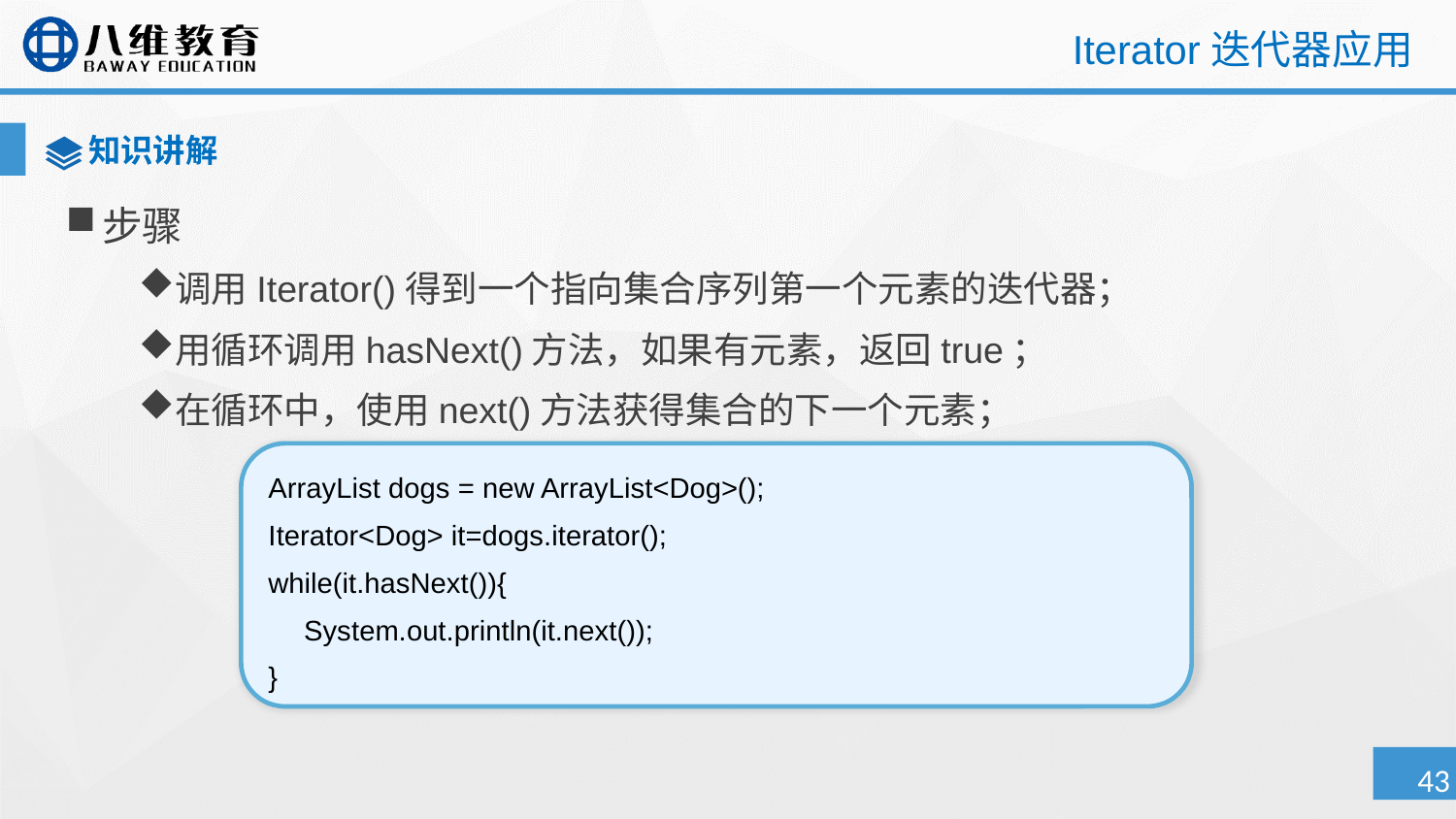

# Iterator迭代器应用
知识讲解

步骤
调用Iterator()得到一个指向集合序列第一个元素的迭代器；
用循环调用hasNext()方法，如果有元素，返回true；
在循环中，使用next()方法获得集合的下一个元素；

ArrayList dogs = new ArrayList<Dog>();
Iterator<Dog> it=dogs.iterator();
while(it.hasNext()){
	System.out.println(it.next());
}